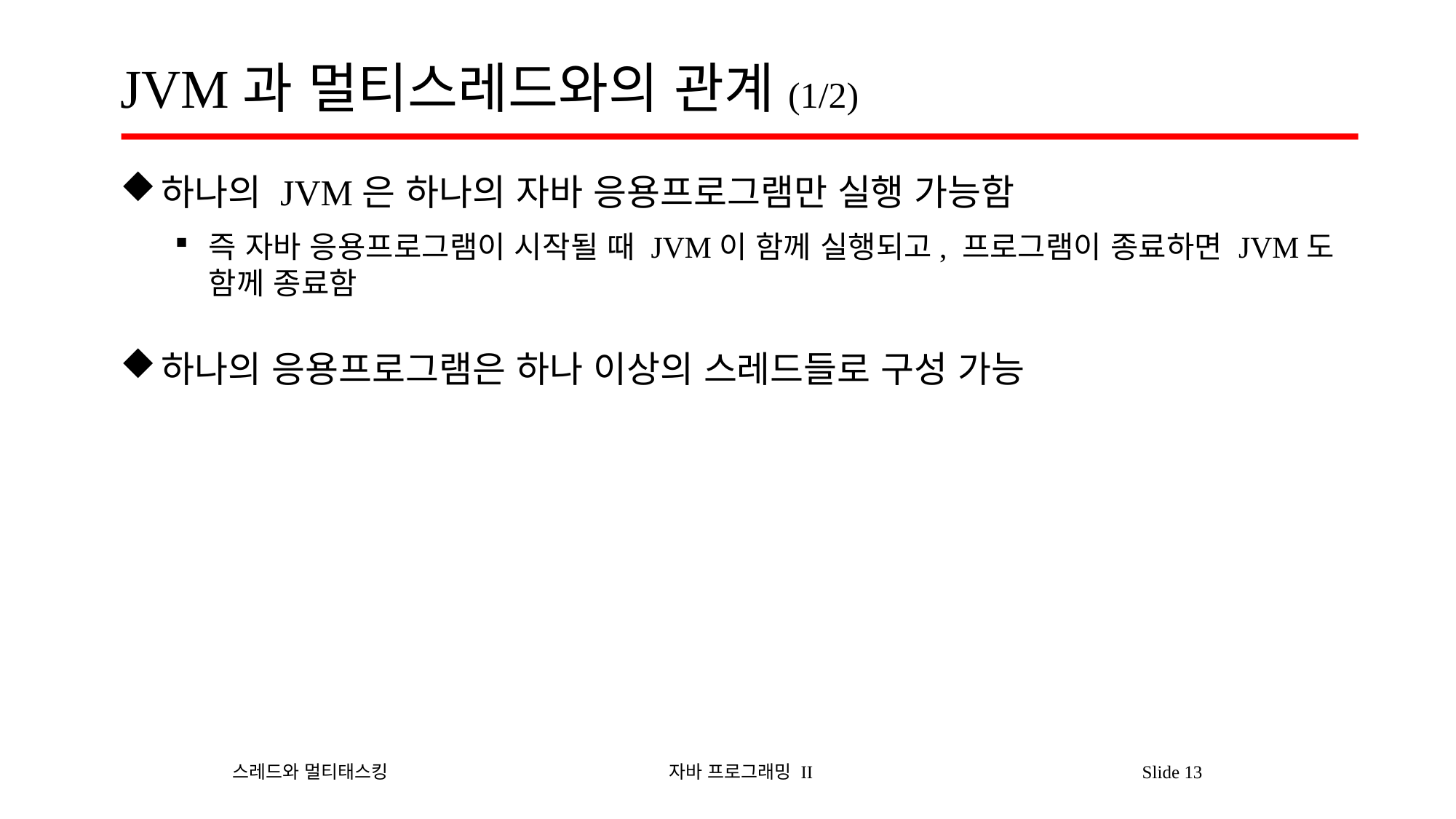

# JVM과 멀티스레드와의 관계(1/2)
하나의 JVM은 하나의 자바 응용프로그램만 실행 가능함
즉 자바 응용프로그램이 시작될 때 JVM이 함께 실행되고, 프로그램이 종료하면 JVM도 함께 종료함
하나의 응용프로그램은 하나 이상의 스레드들로 구성 가능